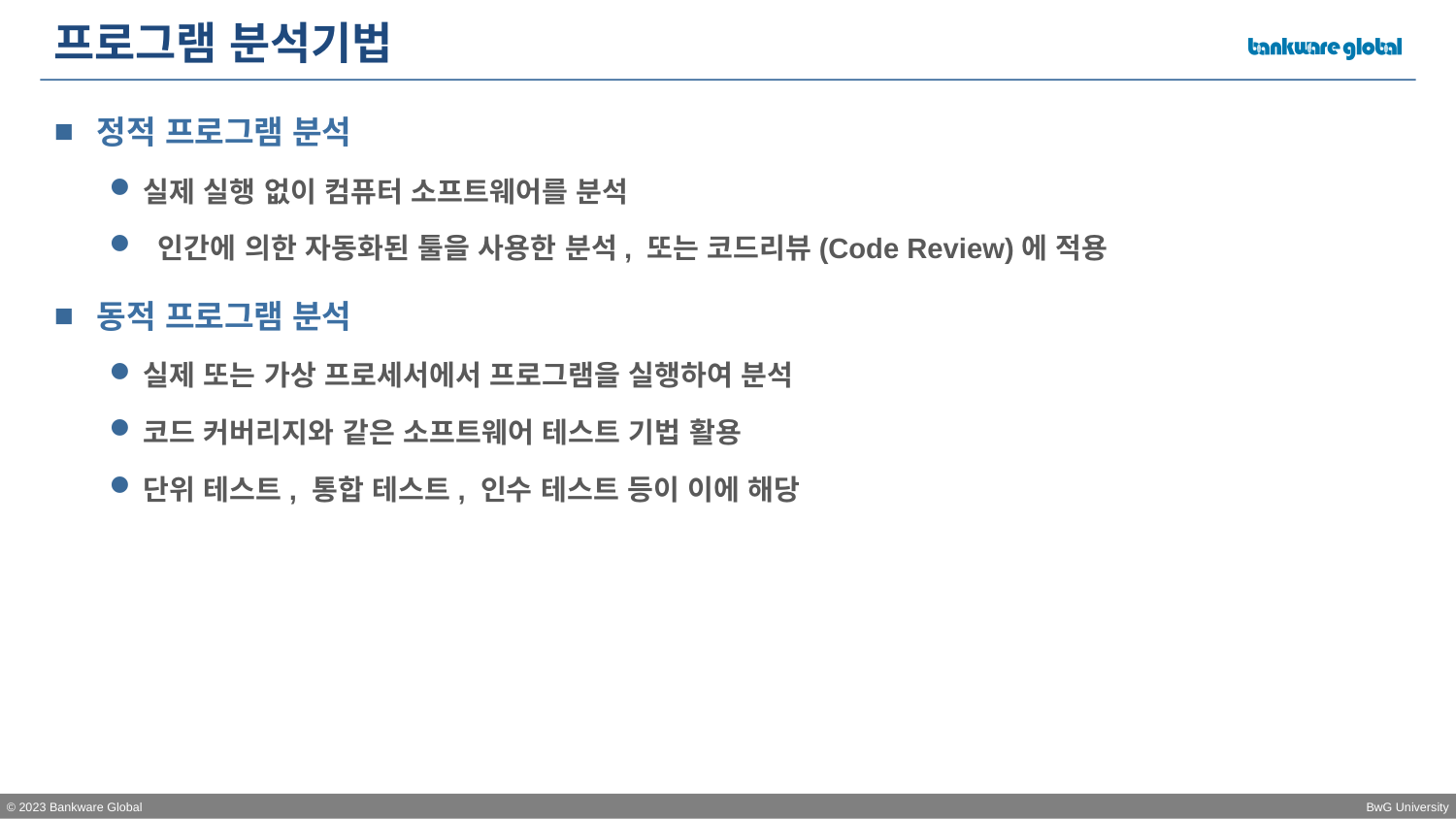

# 프로그램 분석기법
정적 프로그램 분석
실제 실행 없이 컴퓨터 소프트웨어를 분석
 인간에 의한 자동화된 툴을 사용한 분석, 또는 코드리뷰(Code Review)에 적용
동적 프로그램 분석
실제 또는 가상 프로세서에서 프로그램을 실행하여 분석
코드 커버리지와 같은 소프트웨어 테스트 기법 활용
단위 테스트, 통합 테스트, 인수 테스트 등이 이에 해당